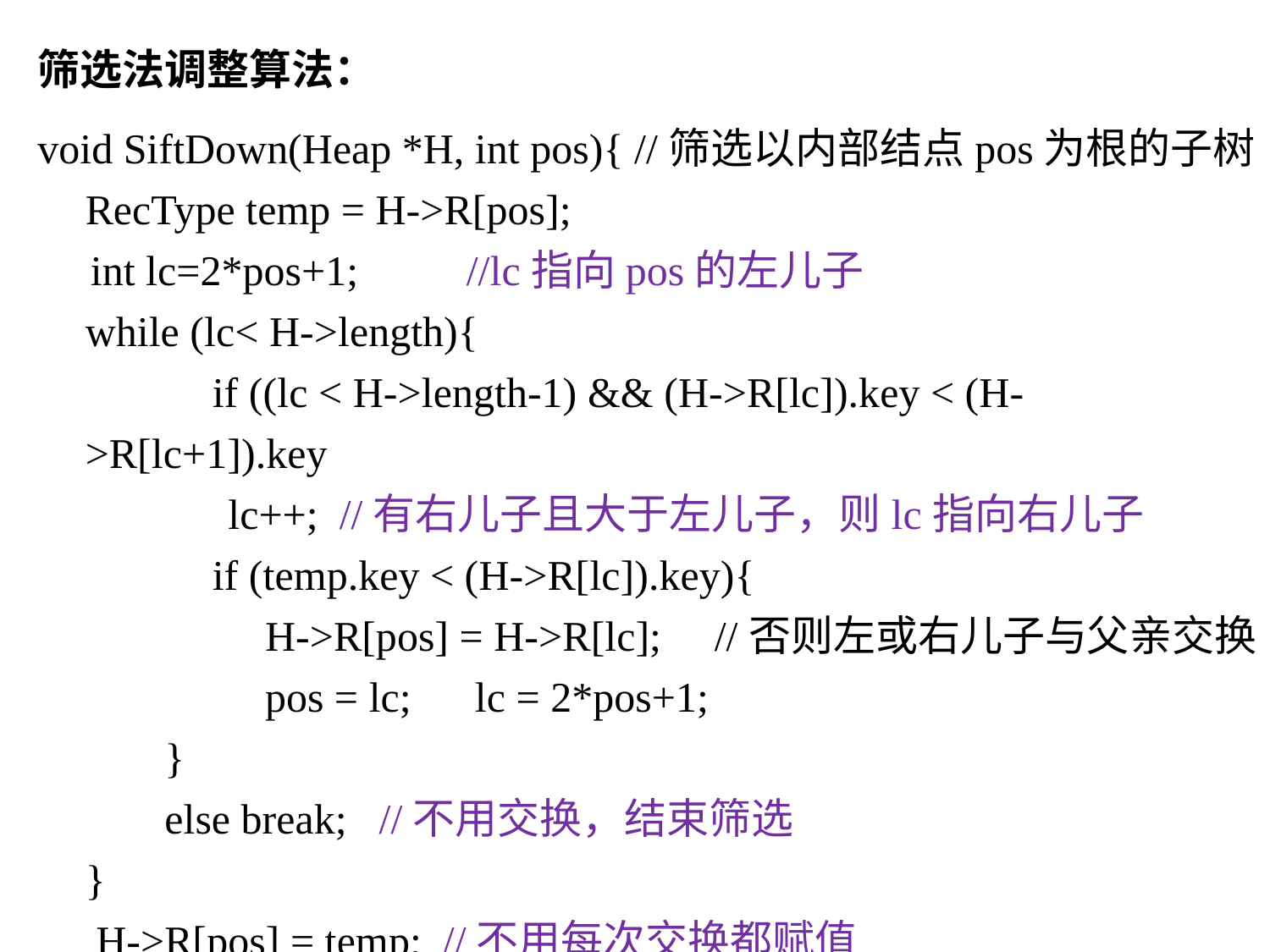

筛选法调整算法：
void SiftDown(Heap *H, int pos){ //筛选以内部结点pos为根的子树
	RecType temp = H->R[pos];
     int lc=2*pos+1;	//lc指向pos的左儿子
	while (lc< H->length){
		if ((lc < H->length-1) && (H->R[lc]).key < (H->R[lc+1]).key
                  lc++;	//有右儿子且大于左儿子，则lc指向右儿子
		if (temp.key < (H->R[lc]).key){
		     H->R[pos] = H->R[lc];     //否则左或右儿子与父亲交换
		     pos = lc;      lc = 2*pos+1;
            }
            else break;   //不用交换，结束筛选
	}
	 H->R[pos] = temp;  //不用每次交换都赋值
}